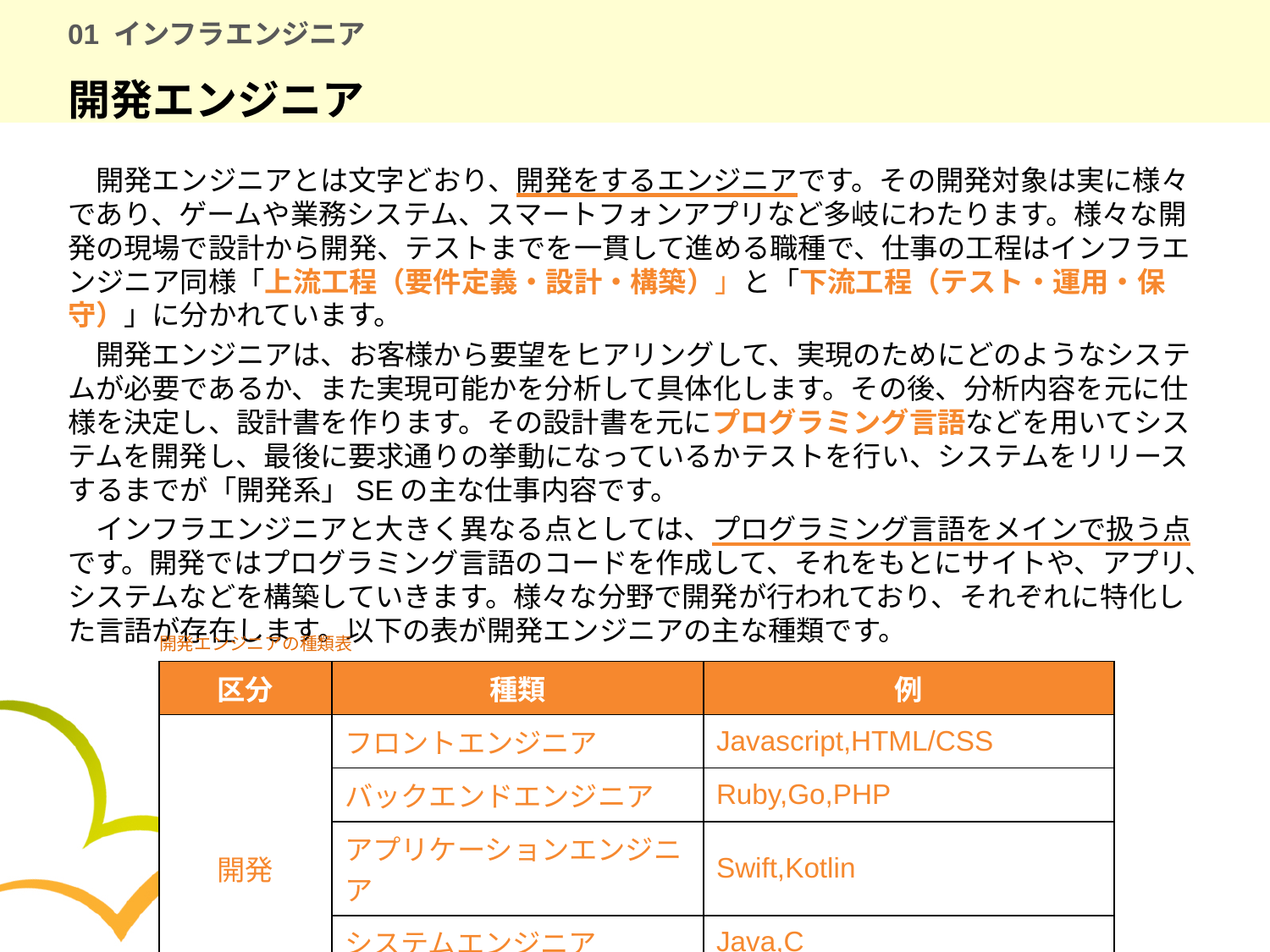

# 01 インフラエンジニア
開発エンジニア
　開発エンジニアとは文字どおり、開発をするエンジニアです。その開発対象は実に様々であり、ゲームや業務システム、スマートフォンアプリなど多岐にわたります。様々な開発の現場で設計から開発、テストまでを一貫して進める職種で、仕事の工程はインフラエンジニア同様「上流工程（要件定義・設計・構築）」と「下流工程（テスト・運用・保守）」に分かれています。
　開発エンジニアは、お客様から要望をヒアリングして、実現のためにどのようなシステムが必要であるか、また実現可能かを分析して具体化します。その後、分析内容を元に仕様を決定し、設計書を作ります。その設計書を元にプログラミング言語などを用いてシステムを開発し、最後に要求通りの挙動になっているかテストを行い、システムをリリースするまでが「開発系」SEの主な仕事内容です。
　インフラエンジニアと大きく異なる点としては、プログラミング言語をメインで扱う点です。開発ではプログラミング言語のコードを作成して、それをもとにサイトや、アプリ、システムなどを構築していきます。様々な分野で開発が行われており、それぞれに特化した言語が存在します。以下の表が開発エンジニアの主な種類です。
開発エンジニアの種類表
| 区分 | 種類 | 例 |
| --- | --- | --- |
| 開発 | フロントエンジニア | Javascript,HTML/CSS |
|  | バックエンドエンジニア | Ruby,Go,PHP |
|  | アプリケーションエンジニア | Swift,Kotlin |
|  | システムエンジニア | Java,C |
|  | 機械学習エンジニア | Python |